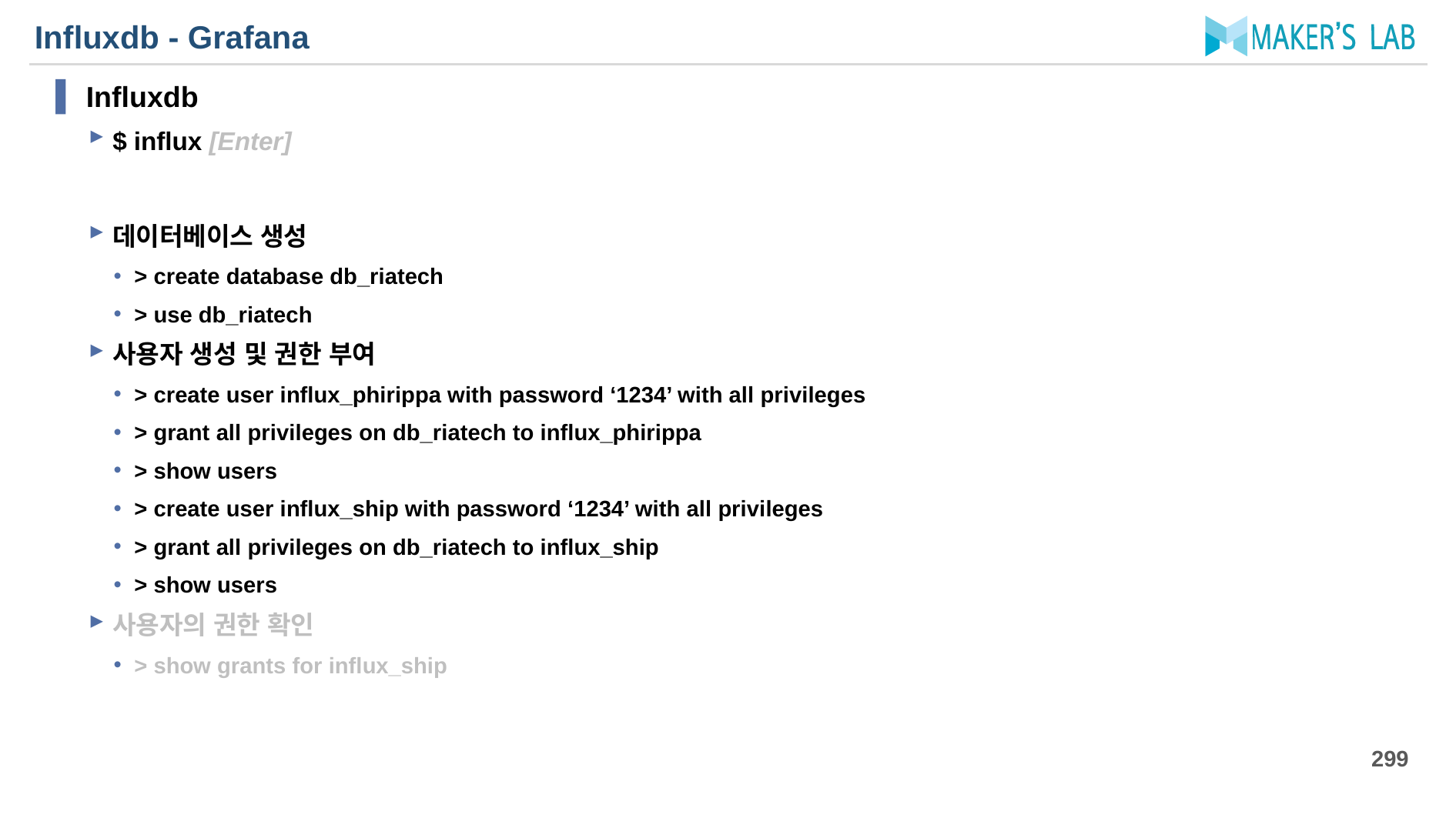

# Influxdb - Grafana
Influxdb
$ influx [Enter]

데이터베이스 생성
> create database db_riatech
> use db_riatech
사용자 생성 및 권한 부여
> create user influx_phirippa with password ‘1234’ with all privileges
> grant all privileges on db_riatech to influx_phirippa
> show users
> create user influx_ship with password ‘1234’ with all privileges
> grant all privileges on db_riatech to influx_ship
> show users
사용자의 권한 확인
> show grants for influx_ship

299